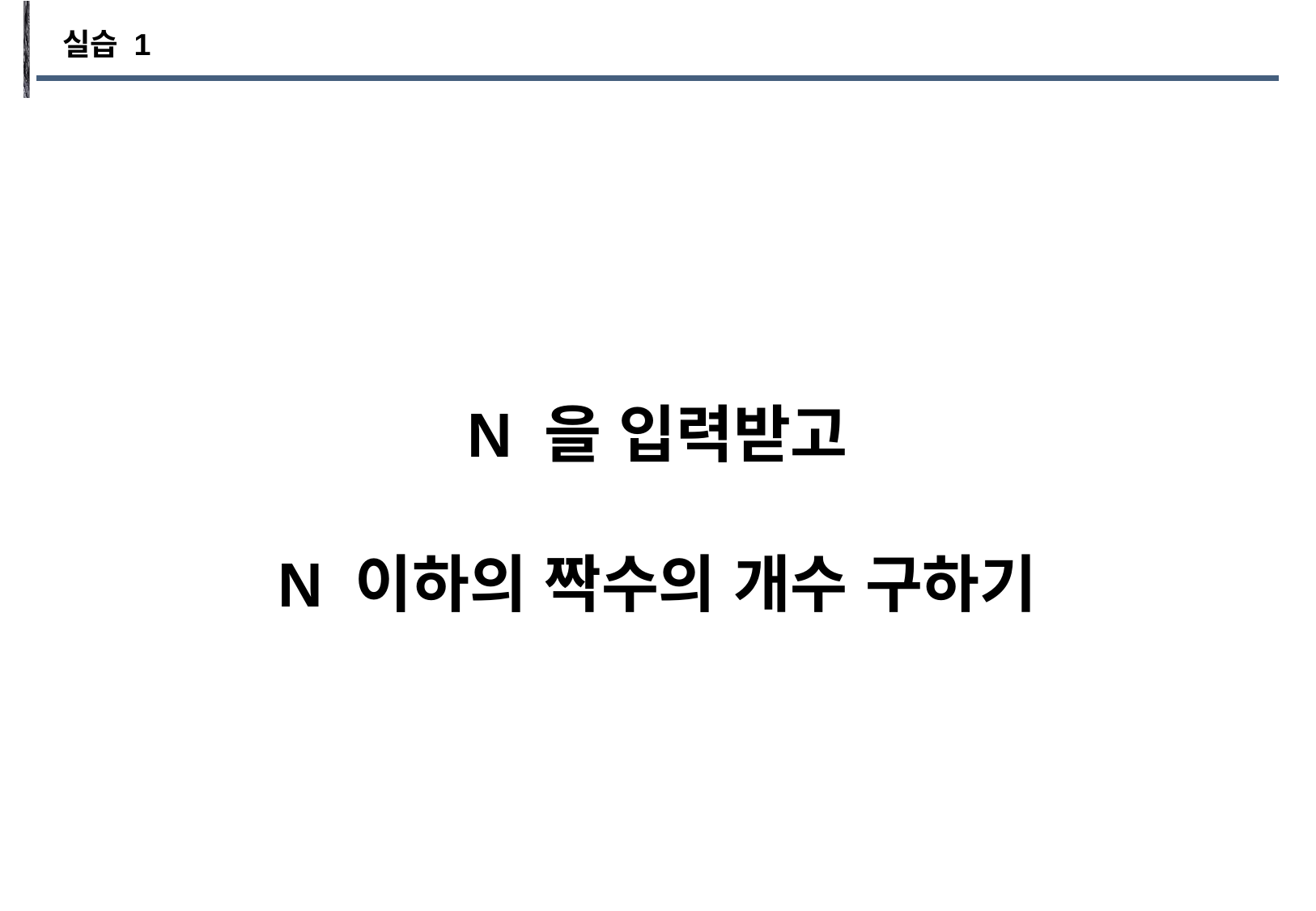

실습 1

N 을 입력받고
N 이하의 짝수의 개수 구하기